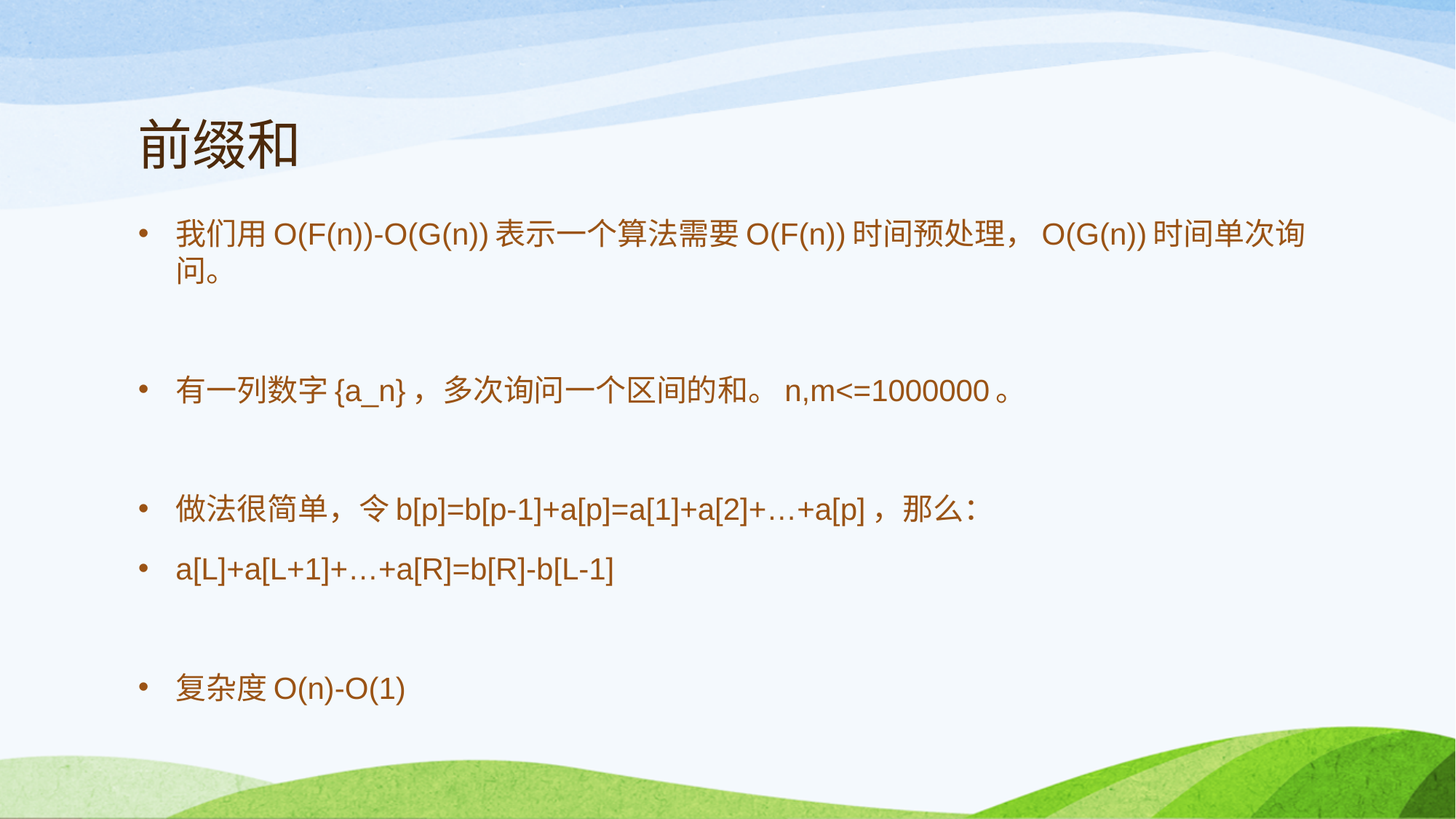

# 前缀和
我们用O(F(n))-O(G(n))表示一个算法需要O(F(n))时间预处理，O(G(n))时间单次询问。

有一列数字{a_n}，多次询问一个区间的和。n,m<=1000000。

做法很简单，令b[p]=b[p-1]+a[p]=a[1]+a[2]+…+a[p]，那么：
a[L]+a[L+1]+…+a[R]=b[R]-b[L-1]

复杂度O(n)-O(1)